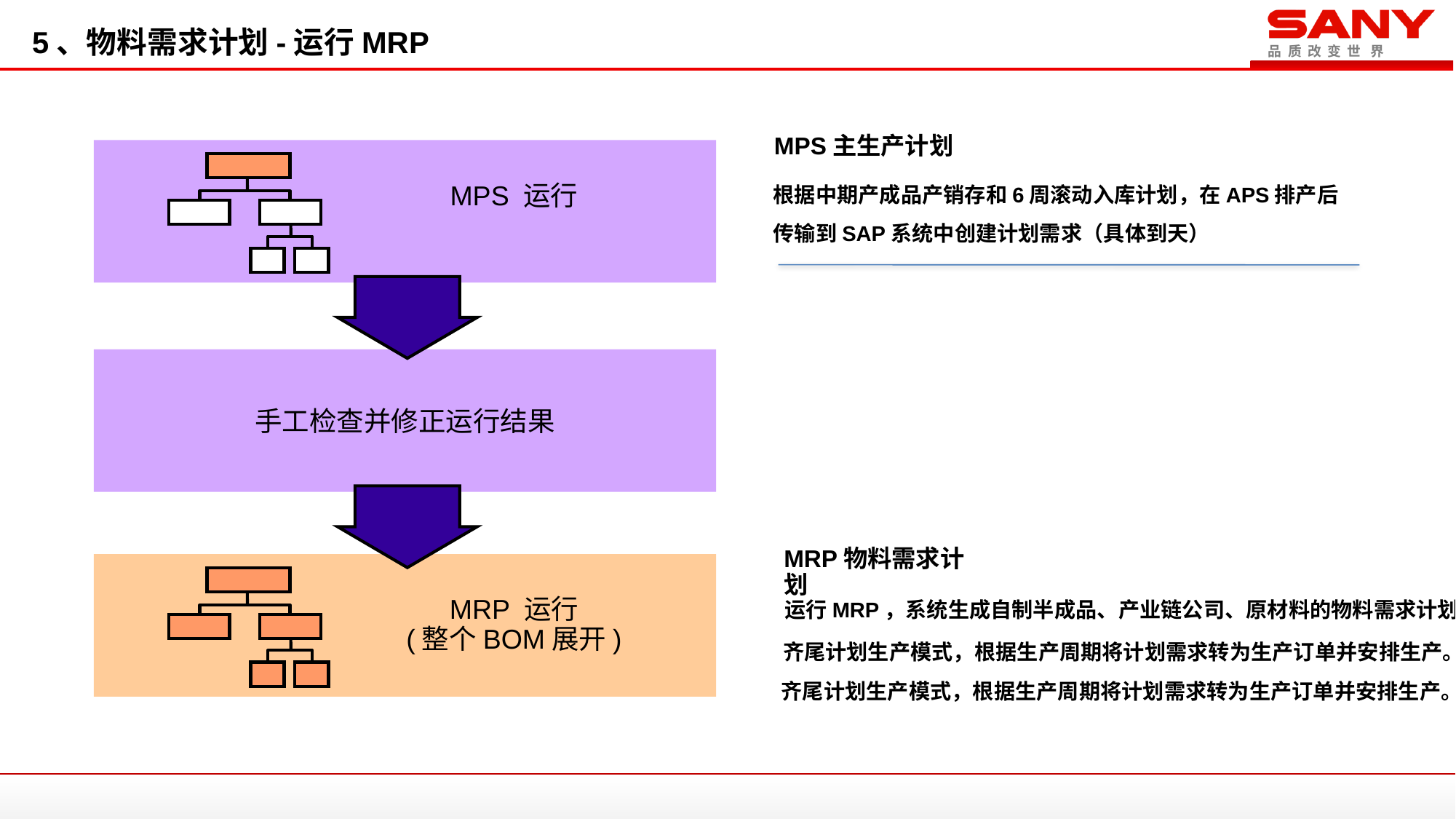

5、物料需求计划-运行MRP

MPS主生产计划
		MPS 运行

手工检查并修正运行结果

		MRP 运行
		(整个BOM展开)

根据中期产成品产销存和6周滚动入库计划，在APS排产后传输到SAP系统中创建计划需求（具体到天）

MRP物料需求计划

运行MRP，系统生成自制半成品、产业链公司、原材料的物料需求计划。
齐尾计划生产模式，根据生产周期将计划需求转为生产订单并安排生产。

齐尾计划生产模式，根据生产周期将计划需求转为生产订单并安排生产。